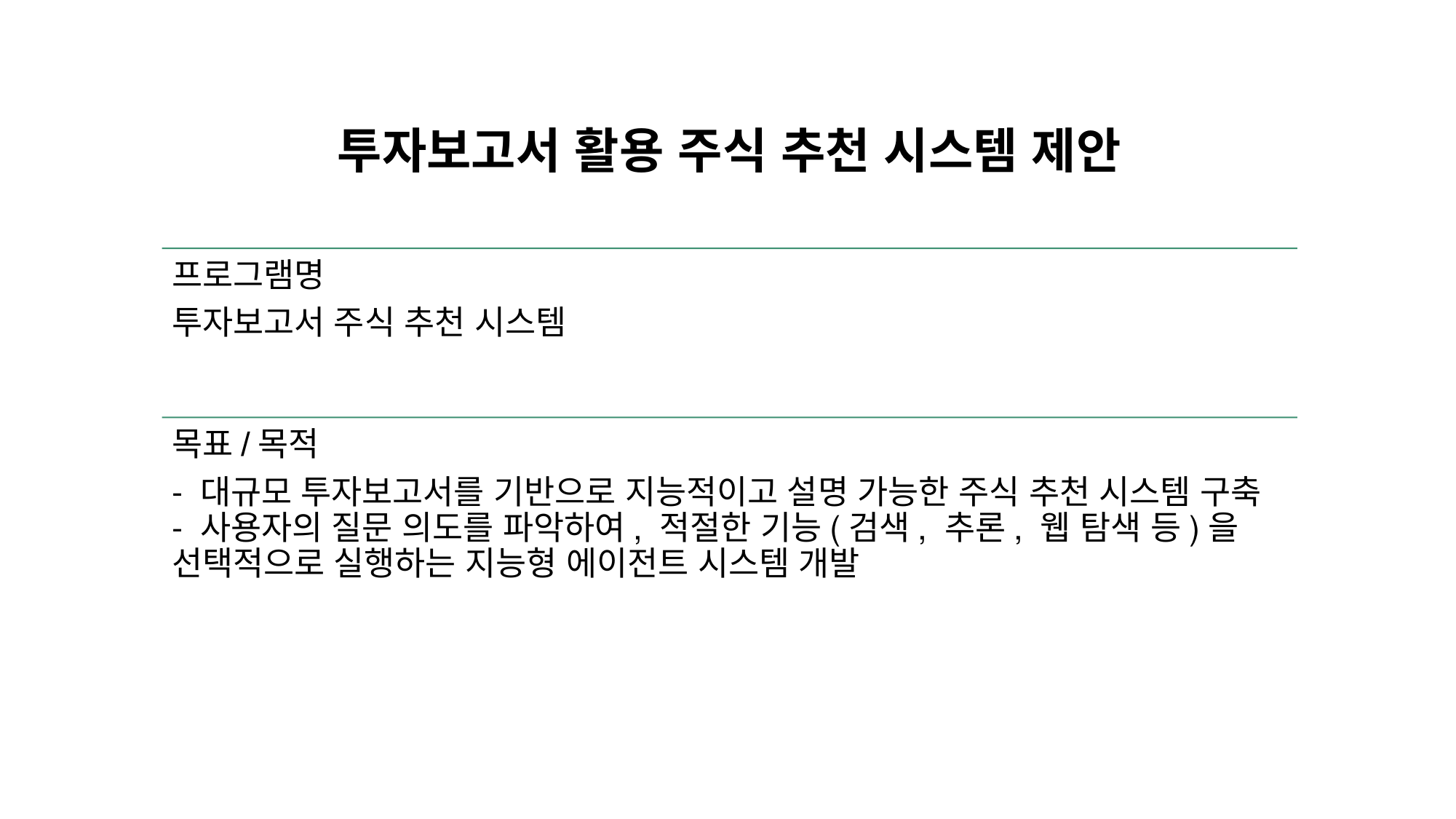

# 투자보고서 활용 주식 추천 시스템 제안
프로그램명
투자보고서 주식 추천 시스템
목표/목적
- 대규모 투자보고서를 기반으로 지능적이고 설명 가능한 주식 추천 시스템 구축
- 사용자의 질문 의도를 파악하여, 적절한 기능(검색, 추론, 웹 탐색 등)을 선택적으로 실행하는 지능형 에이전트 시스템 개발